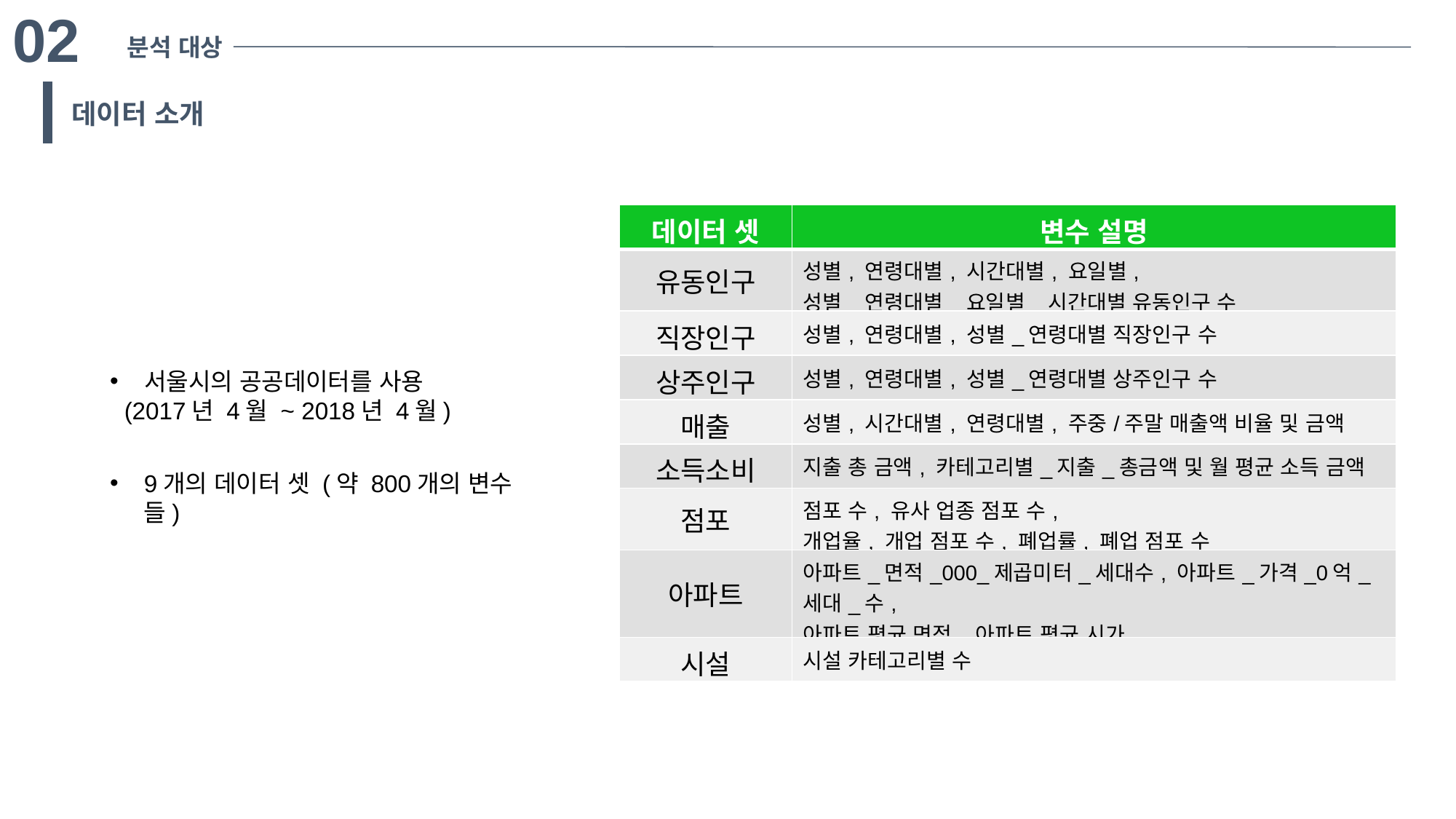

02
분석 대상

데이터 소개
| 데이터 셋 | 변수 설명 |
| --- | --- |
| 유동인구 | 성별, 연령대별, 시간대별, 요일별, 성별\_연령대별\_요일별\_시간대별 유동인구 수 |
| 직장인구 | 성별, 연령대별, 성별\_연령대별 직장인구 수 |
| 상주인구 | 성별, 연령대별, 성별\_연령대별 상주인구 수 |
| 매출 | 성별, 시간대별, 연령대별, 주중/주말 매출액 비율 및 금액 |
| 소득소비 | 지출 총 금액, 카테고리별\_지출\_총금액 및 월 평균 소득 금액 |
| 점포 | 점포 수, 유사 업종 점포 수, 개업율, 개업 점포 수, 폐업률, 폐업 점포 수 |
| 아파트 | 아파트\_면적\_000\_제곱미터\_세대수, 아파트\_가격\_0억\_세대\_수, 아파트 평균 면적, 아파트 평균 시가 |
| 시설 | 시설 카테고리별 수 |
서울시의 공공데이터를 사용
(2017년 4월 ~ 2018년 4월)
9개의 데이터 셋 (약 800개의 변수들)